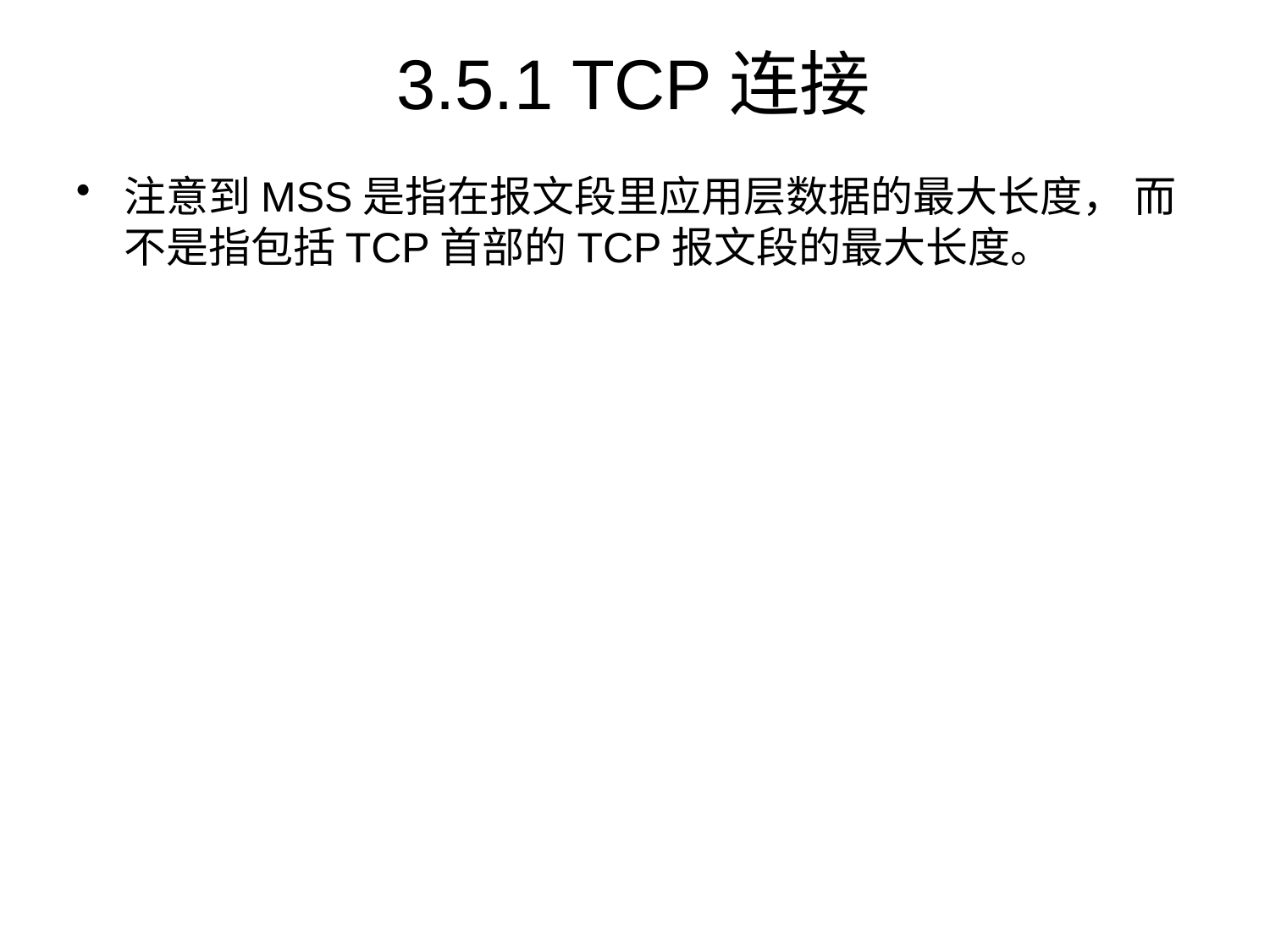

# 3.5.1 TCP连接
注意到MSS是指在报文段里应用层数据的最大长度， 而不是指包括TCP首部的TCP报文段的最大长度。